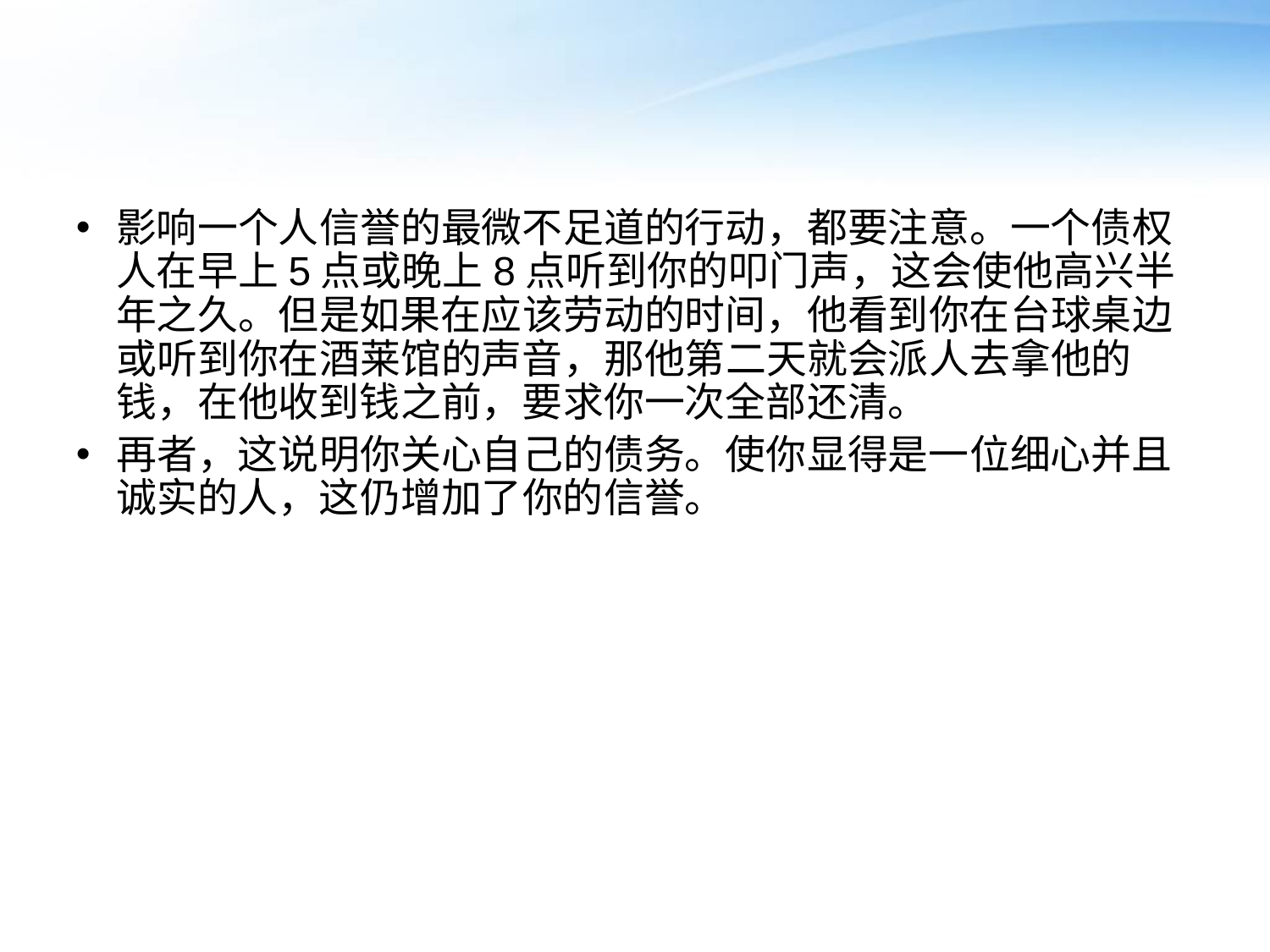

#
影响一个人信誉的最微不足道的行动，都要注意。一个债权人在早上5点或晚上8点听到你的叩门声，这会使他高兴半年之久。但是如果在应该劳动的时间，他看到你在台球桌边或听到你在酒莱馆的声音，那他第二天就会派人去拿他的钱，在他收到钱之前，要求你一次全部还清。
再者，这说明你关心自己的债务。使你显得是一位细心并且诚实的人，这仍增加了你的信誉。